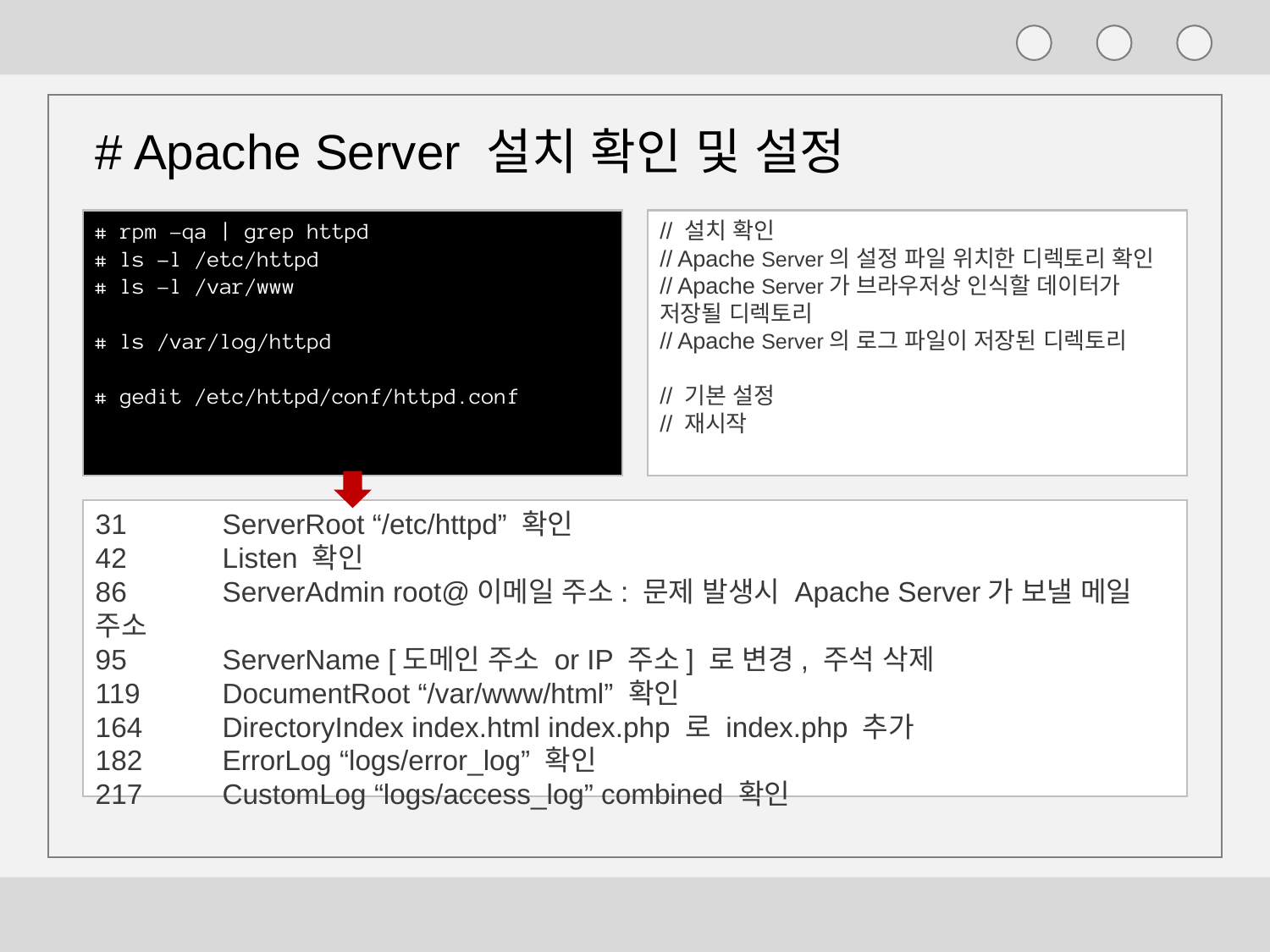

# Apache Server 설치 확인 및 설정
# rpm –qa | grep httpd
# ls -l /etc/httpd
# ls –l /var/www

# ls /var/log/httpd

# gedit /etc/httpd/conf/httpd.conf
// 설치 확인
// Apache Server의 설정 파일 위치한 디렉토리 확인
// Apache Server가 브라우저상 인식할 데이터가 저장될 디렉토리
// Apache Server의 로그 파일이 저장된 디렉토리

// 기본 설정
// 재시작

31	ServerRoot “/etc/httpd” 확인
42	Listen 확인
86	ServerAdmin root@이메일 주소: 문제 발생시 Apache Server가 보낼 메일 주소
95	ServerName [도메인 주소 or IP 주소] 로 변경, 주석 삭제
119	DocumentRoot “/var/www/html” 확인
164	DirectoryIndex index.html index.php 로 index.php 추가
182	ErrorLog “logs/error_log” 확인
217	CustomLog “logs/access_log” combined 확인